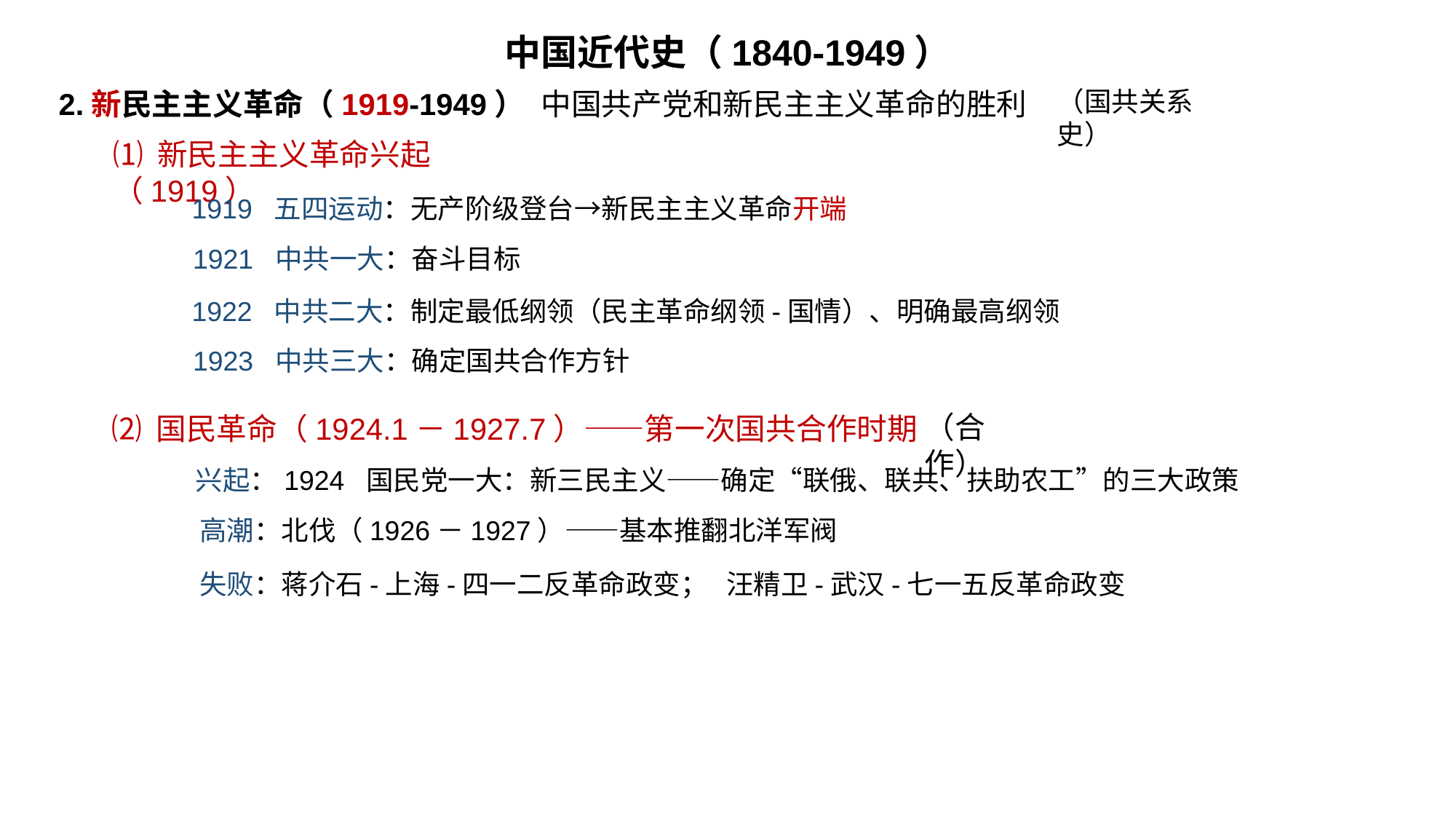

中国近代史（1840-1949）
2.新民主主义革命（1919-1949）
中国共产党和新民主主义革命的胜利
（国共关系史）
⑴ 新民主主义革命兴起（1919）
1919  五四运动：无产阶级登台→新民主主义革命开端
1921  中共一大：奋斗目标
1922  中共二大：制定最低纲领（民主革命纲领-国情）、明确最高纲领
1923  中共三大：确定国共合作方针
（合作）
⑵ 国民革命（1924.1－1927.7）——第一次国共合作时期
兴起：1924  国民党一大：新三民主义——确定“联俄、联共、扶助农工”的三大政策
高潮：北伐（1926－1927）——基本推翻北洋军阀
失败：蒋介石-上海-四一二反革命政变；   汪精卫-武汉-七一五反革命政变